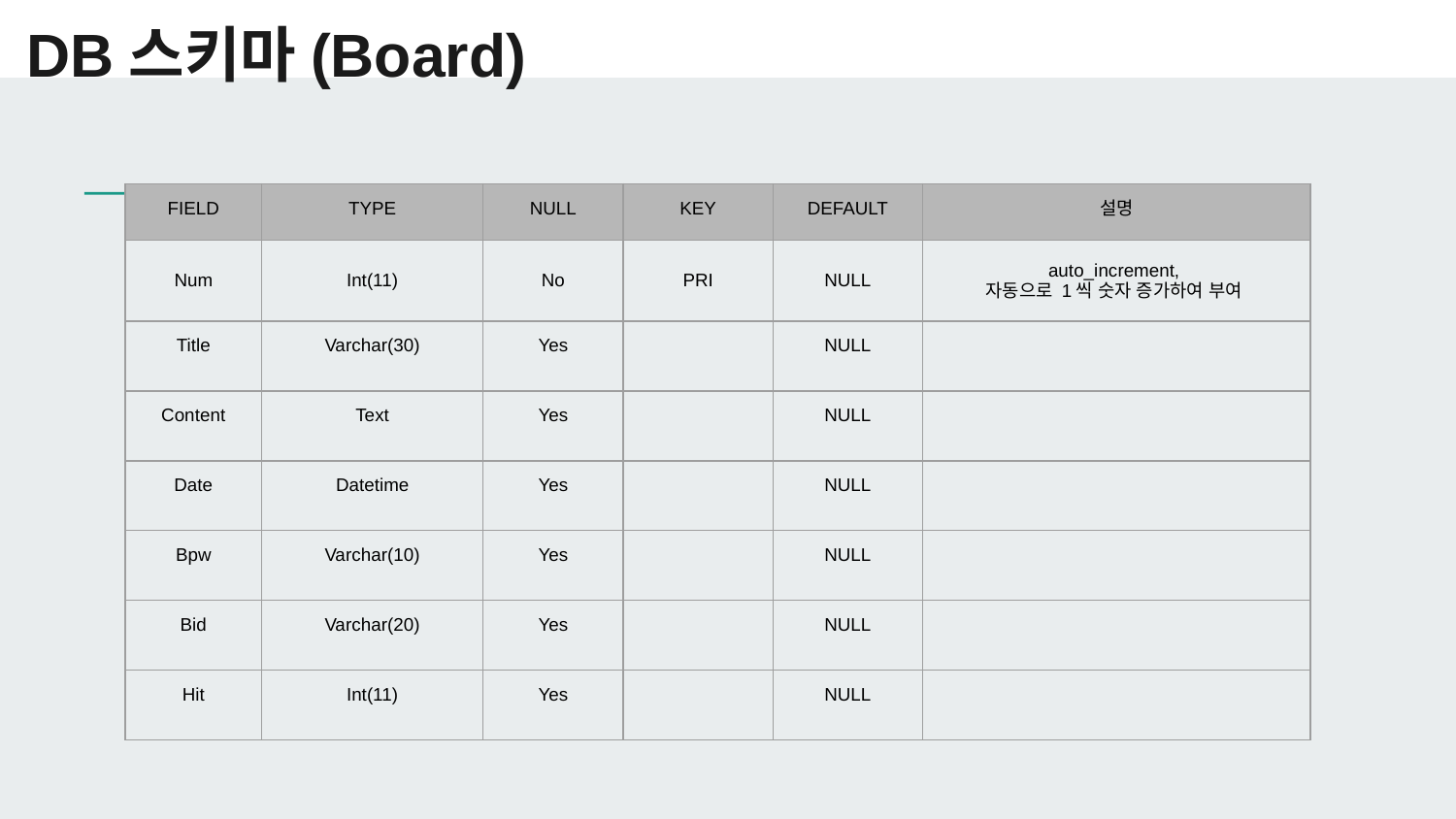

# DB스키마(Board)
| FIELD | TYPE | NULL | KEY | DEFAULT | 설명 |
| --- | --- | --- | --- | --- | --- |
| Num | Int(11) | No | PRI | NULL | auto\_increment, 자동으로 1씩 숫자 증가하여 부여 |
| Title | Varchar(30) | Yes |  | NULL |  |
| Content | Text | Yes |  | NULL |  |
| Date | Datetime | Yes |  | NULL |  |
| Bpw | Varchar(10) | Yes |  | NULL |  |
| Bid | Varchar(20) | Yes |  | NULL |  |
| Hit | Int(11) | Yes |  | NULL |  |